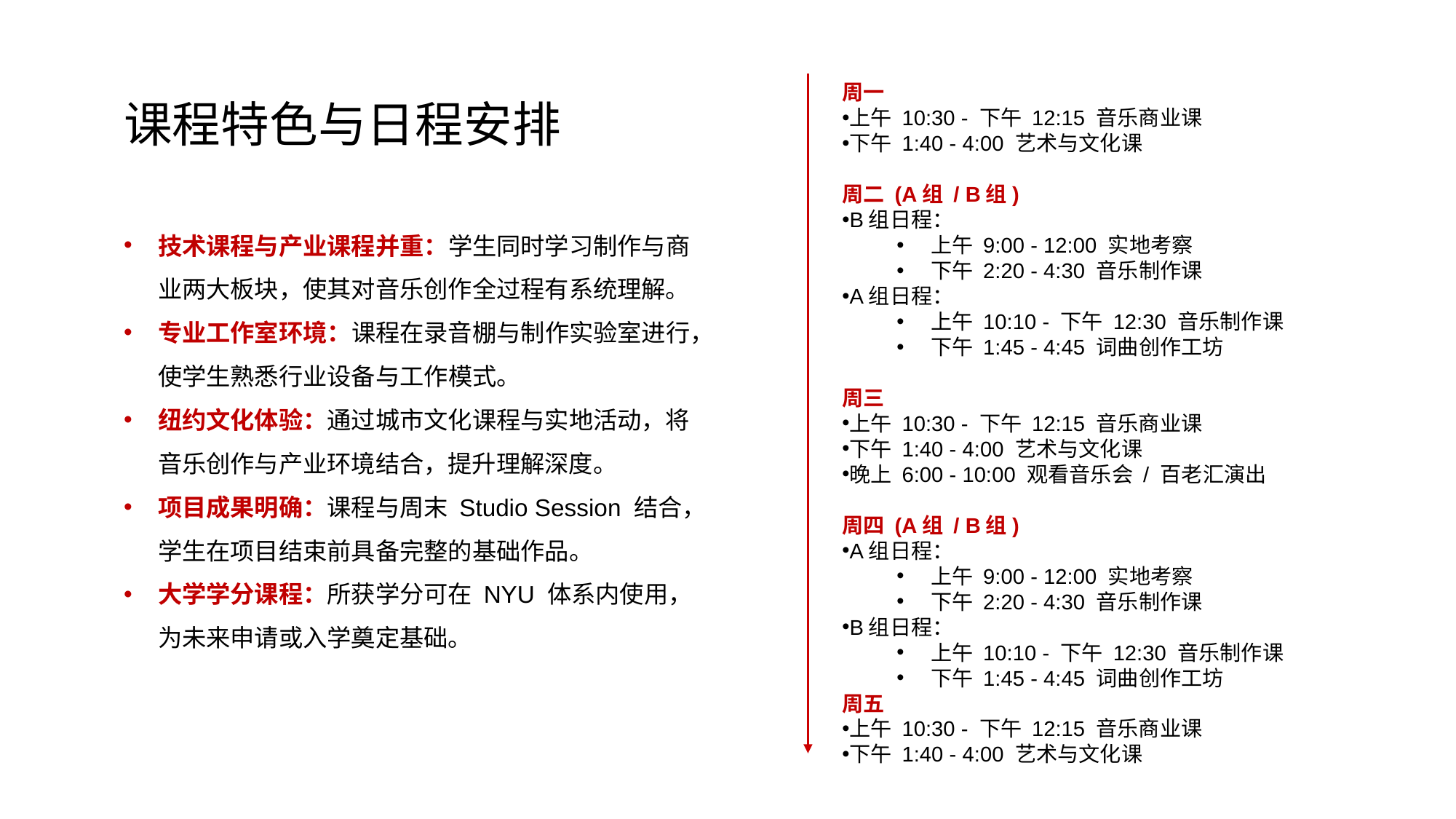

课程特色与日程安排
周一
上午 10:30 - 下午 12:15 音乐商业课
下午 1:40 - 4:00 艺术与文化课

周二 (A组 / B组)
B组日程：
上午 9:00 - 12:00 实地考察
下午 2:20 - 4:30 音乐制作课
A组日程：
上午 10:10 - 下午 12:30 音乐制作课
下午 1:45 - 4:45 词曲创作工坊

周三
上午 10:30 - 下午 12:15 音乐商业课
下午 1:40 - 4:00 艺术与文化课
晚上 6:00 - 10:00 观看音乐会 / 百老汇演出

周四 (A组 / B组)
A组日程：
上午 9:00 - 12:00 实地考察
下午 2:20 - 4:30 音乐制作课
B组日程：
上午 10:10 - 下午 12:30 音乐制作课
下午 1:45 - 4:45 词曲创作工坊
周五
上午 10:30 - 下午 12:15 音乐商业课
下午 1:40 - 4:00 艺术与文化课
技术课程与产业课程并重：学生同时学习制作与商业两大板块，使其对音乐创作全过程有系统理解。
专业工作室环境：课程在录音棚与制作实验室进行，使学生熟悉行业设备与工作模式。
纽约文化体验：通过城市文化课程与实地活动，将音乐创作与产业环境结合，提升理解深度。
项目成果明确：课程与周末 Studio Session 结合，学生在项目结束前具备完整的基础作品。
大学学分课程：所获学分可在 NYU 体系内使用，为未来申请或入学奠定基础。